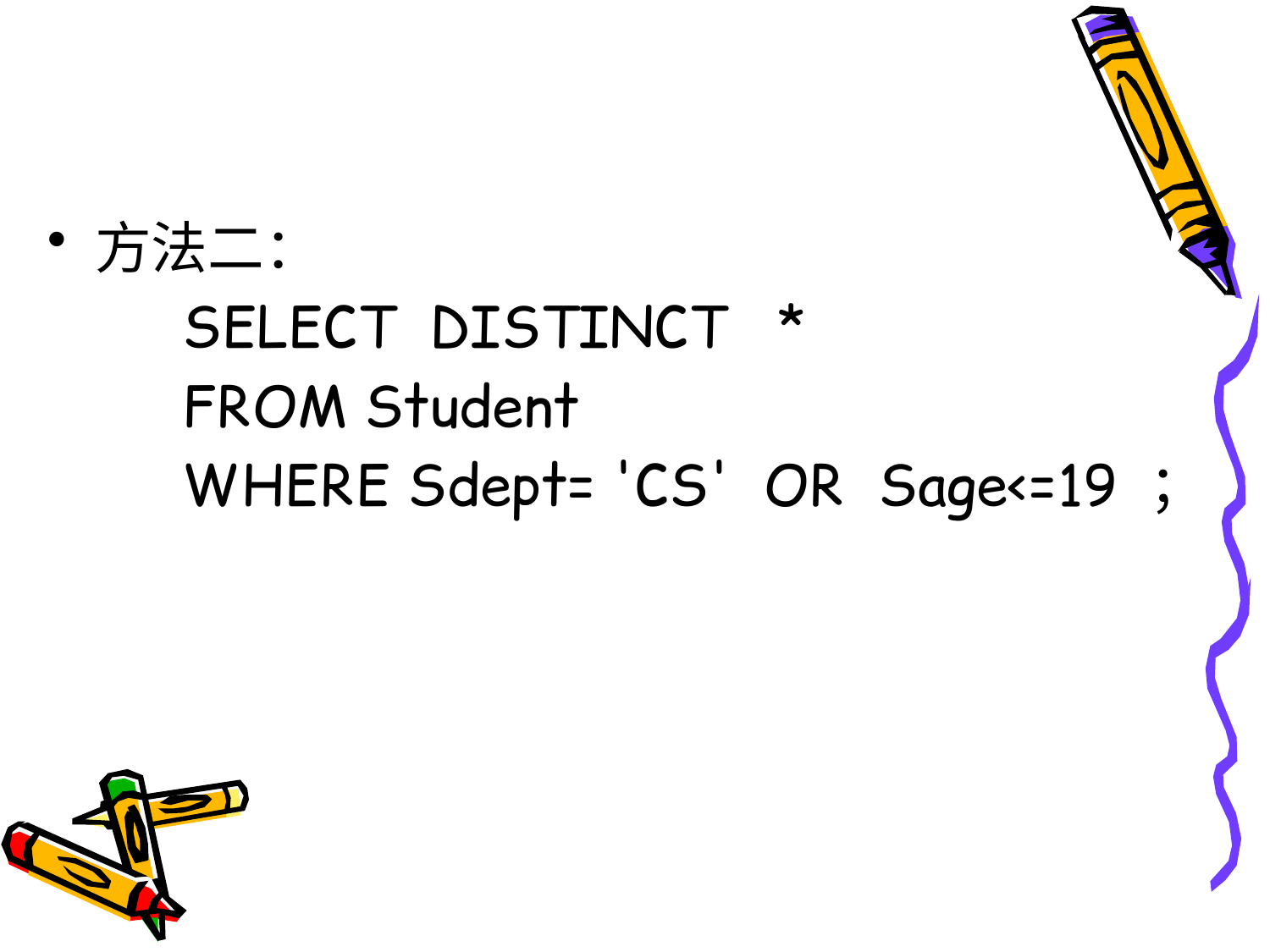

#
方法二：
        SELECT  DISTINCT   *
        FROM Student
        WHERE Sdept= 'CS'  OR  Sage<=19 ；